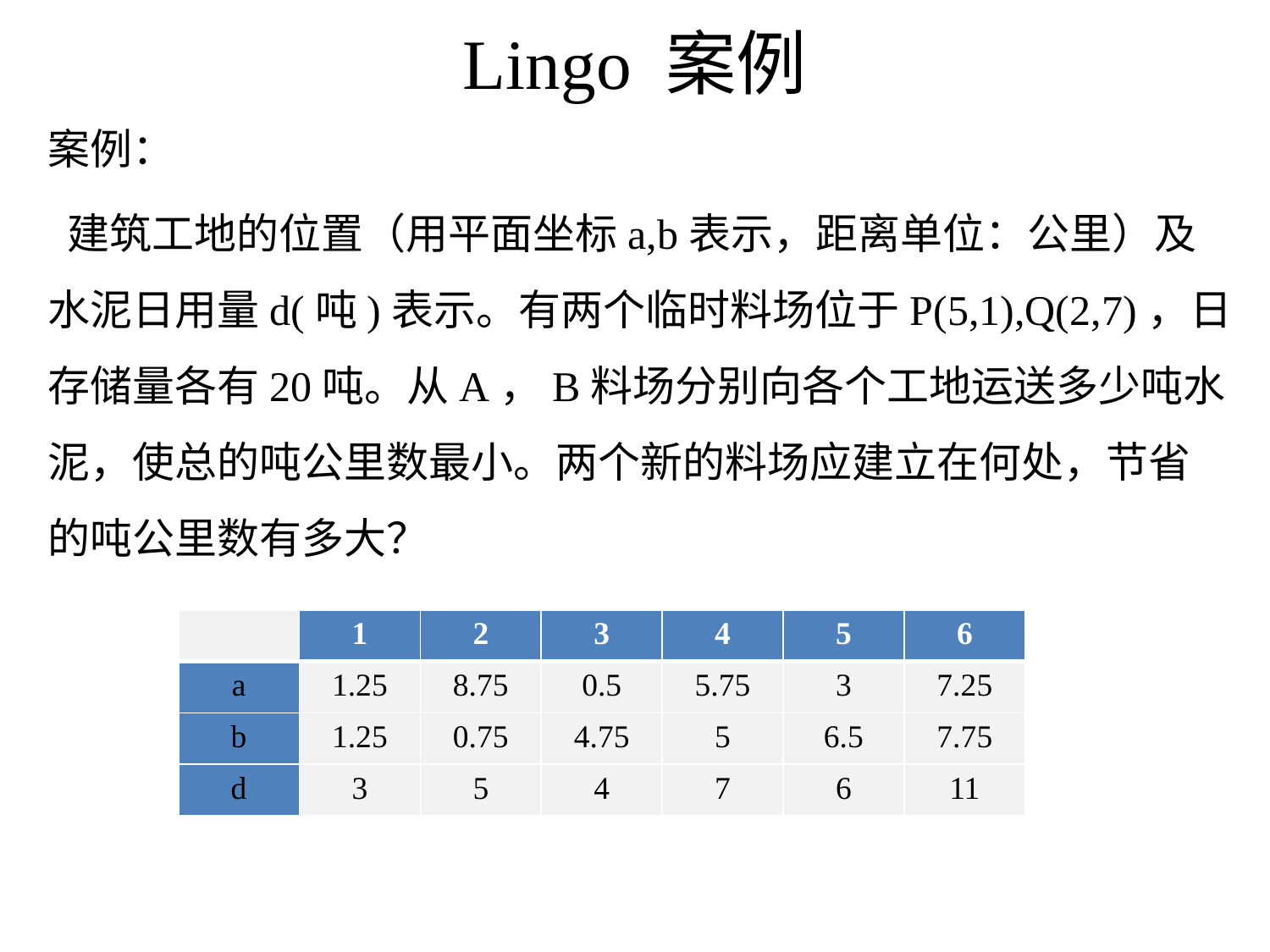

# Lingo 案例
案例：
 建筑工地的位置（用平面坐标a,b表示，距离单位：公里）及水泥日用量d(吨)表示。有两个临时料场位于P(5,1),Q(2,7)，日存储量各有20吨。从A，B料场分别向各个工地运送多少吨水泥，使总的吨公里数最小。两个新的料场应建立在何处，节省的吨公里数有多大？
|  | 1 | 2 | 3 | 4 | 5 | 6 |
| --- | --- | --- | --- | --- | --- | --- |
| a | 1.25 | 8.75 | 0.5 | 5.75 | 3 | 7.25 |
| b | 1.25 | 0.75 | 4.75 | 5 | 6.5 | 7.75 |
| d | 3 | 5 | 4 | 7 | 6 | 11 |